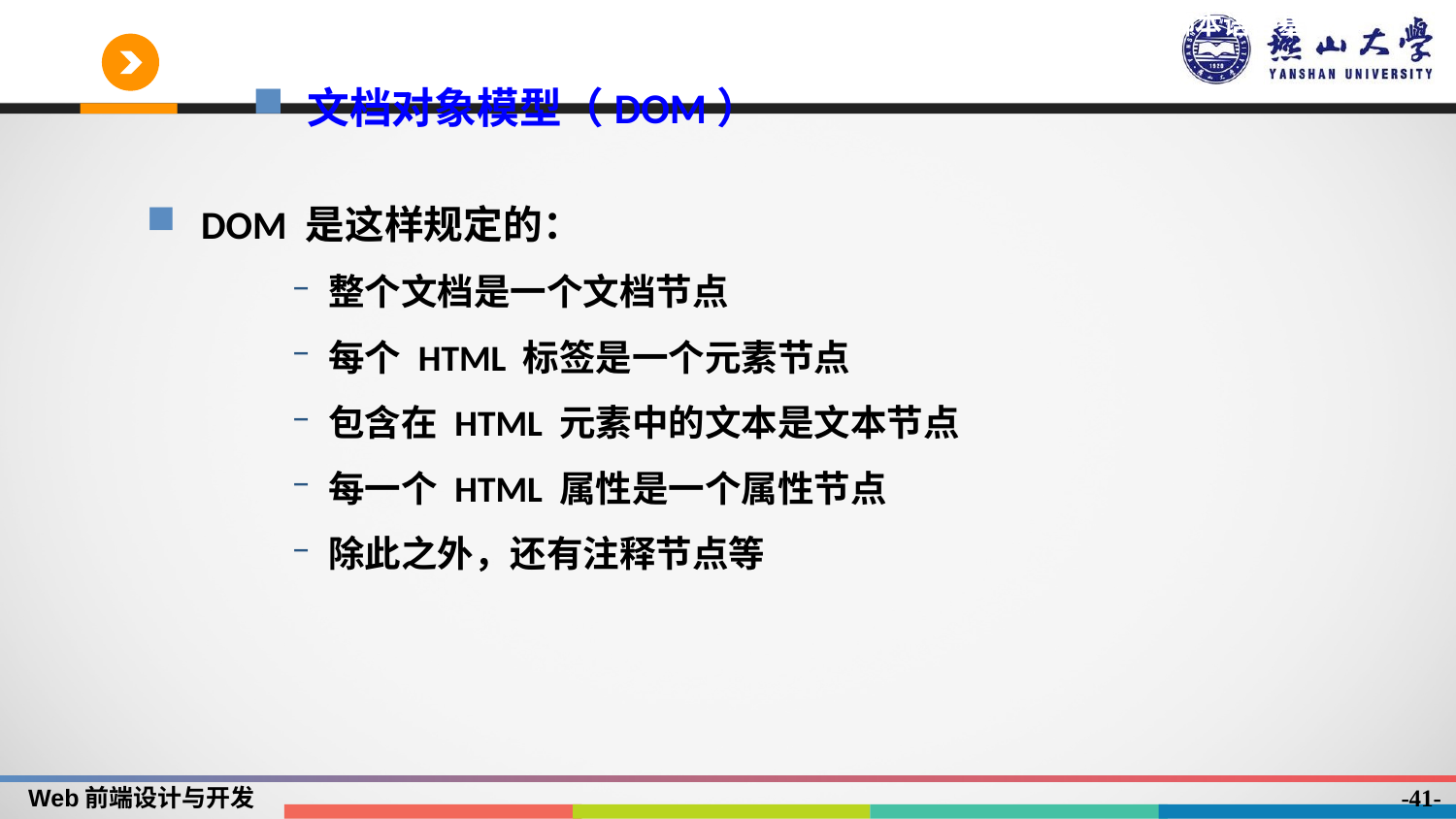

文档对象模型（DOM）
DOM 是这样规定的：
整个文档是一个文档节点
每个 HTML 标签是一个元素节点
包含在 HTML 元素中的文本是文本节点
每一个 HTML 属性是一个属性节点
除此之外，还有注释节点等
-41-